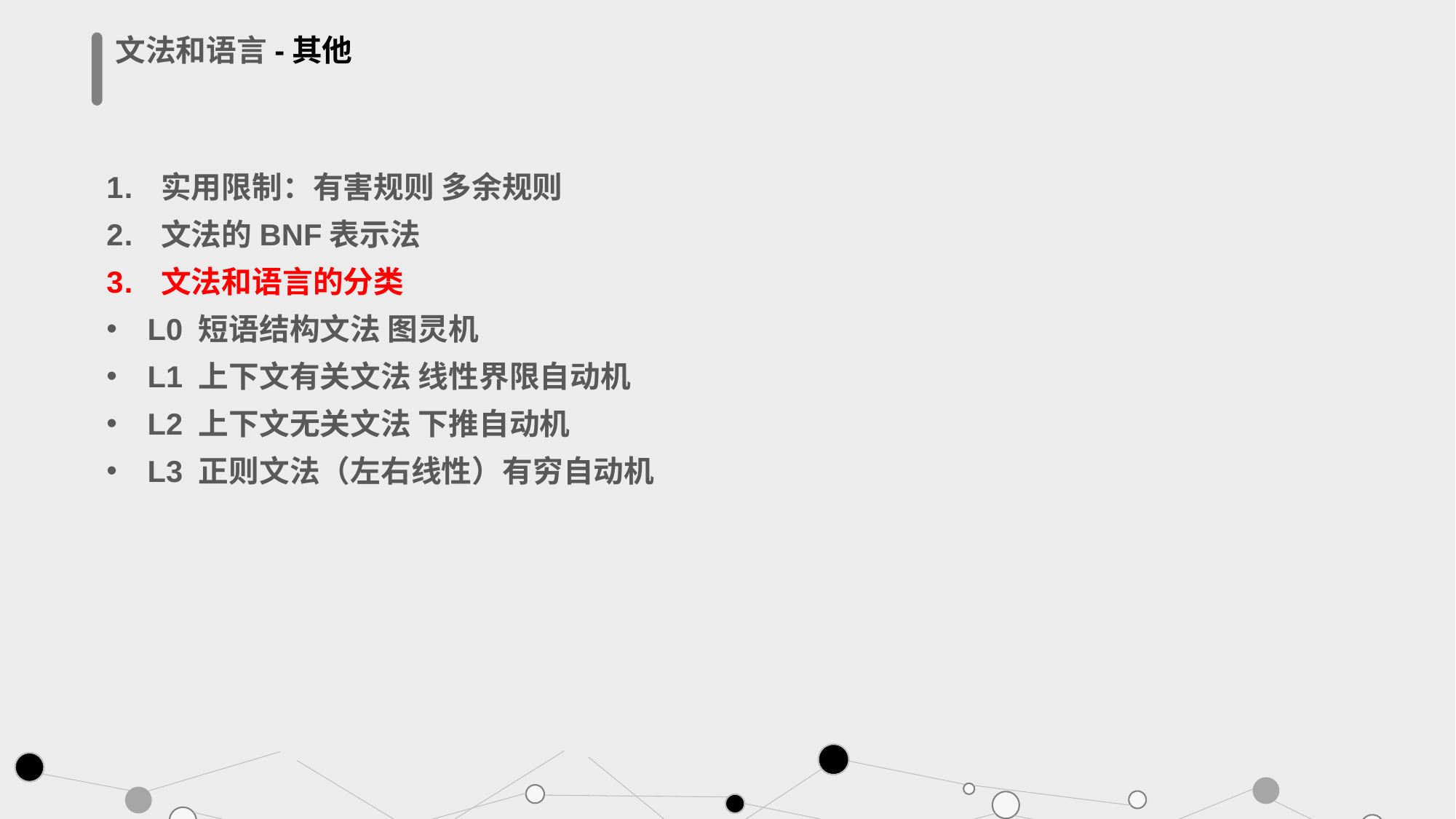

文法和语言-其他

实用限制：有害规则 多余规则
文法的BNF表示法
文法和语言的分类
L0 短语结构文法 图灵机
L1 上下文有关文法 线性界限自动机
L2 上下文无关文法 下推自动机
L3 正则文法（左右线性）有穷自动机